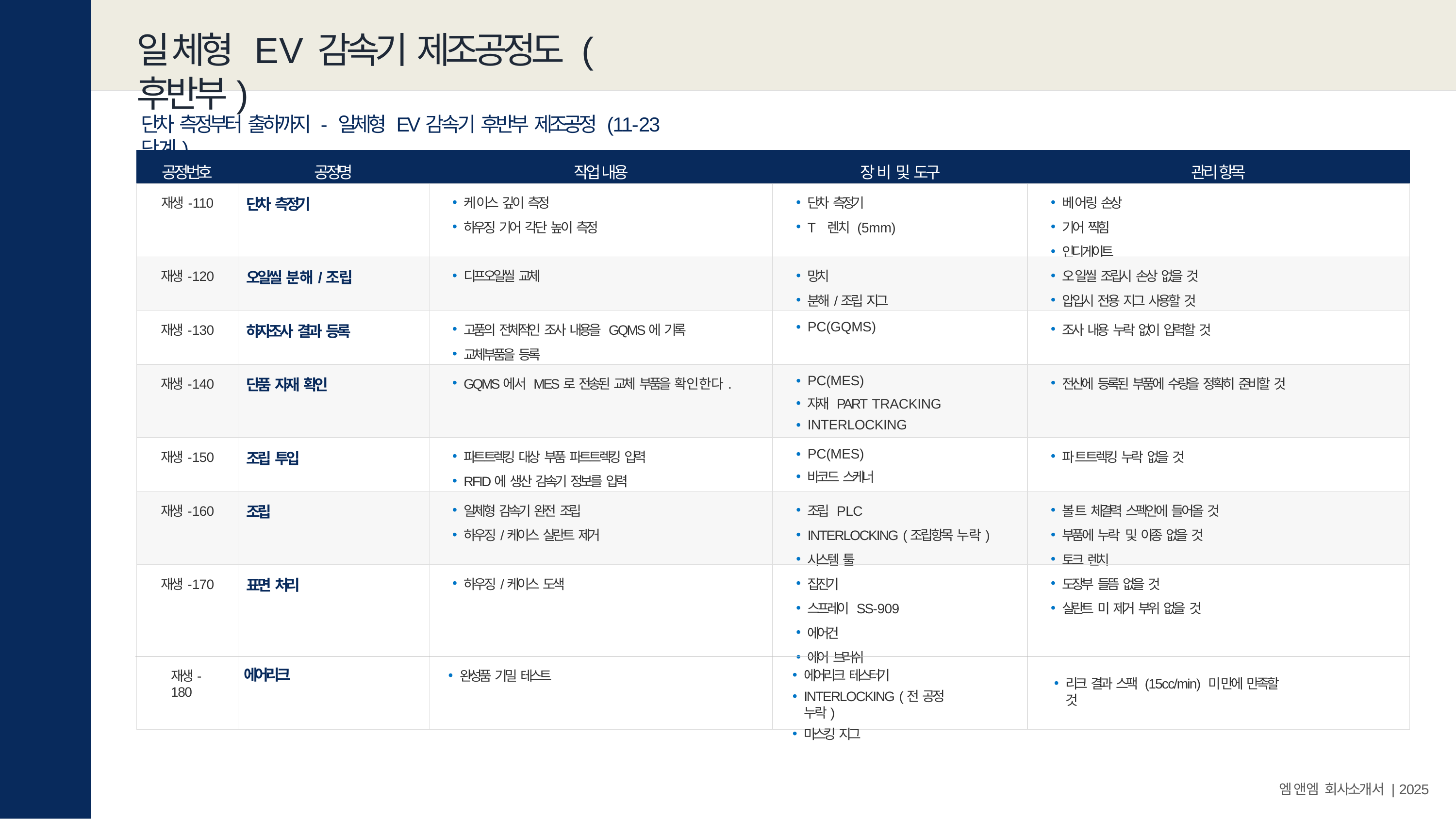

# 일 체 형  E V 감속기 제 조 공 정 도 (후반부)
단차 측정부터 출하까지 - 일체형 EV감속기 후반부 제조공정 (11-23단계)
| 공정번호 | 공정명 | 작업 내용 | 장 비 및 도구 | 관리 항목 |
| --- | --- | --- | --- | --- |
| 재생-110 | 단차 측정기 | 케 이스 깊 이 측정 하우징 기 어 각 단 높 이 측정 | 단차 측정기 T 렌치 (5mm) | 베 어 링 손상 기 어 찍 힘 인 디게 이트 |
| 재생-120 | 오일씰 분해/조립 | 디프오일씰 교체 | 망치 분해/조립 지그 | 오 일씰 조립시 손상 없을 것 압 입시 전용 지그 사용할 것 |
| 재생-130 | 하자조사 결과 등록 | 고품의 전체적인 조사 내용을 GQMS에 기록 교체부품을 등록 | PC(GQMS) | 조사 내용 누락 없이 입력할 것 |
| 재생-140 | 단품 자재 확인 | GQMS에서 MES로 전송된 교체 부품을 확인한다. | PC(MES) 자재 PART TRACKING INTERLOCKING | 전산에 등록된 부품에 수량을 정확히 준비할 것 |
| 재생-150 | 조립 투입 | 파트트렉킹 대상 부품 파트트렉킹 입력 RFID에 생산 감속기 정보를 입력 | PC(MES) 바코드 스케너 | 파 트 트 렉 킹 누락 없을 것 |
| 재생-160 | 조립 | 일체형 감속기 완전 조립 하우징/케이스 실란트 제거 | 조립 PLC INTERLOCKING (조립항목 누락) 시스템 툴 | 볼 트 체결력 스펙안 에 들 어 올 것 부품 에 누락 및 이종 없을 것 토크 렌치 |
| 재생-170 | 표면 처리 | 하우징/케이스 도색 | 집진기 스프레이 SS-909 에어건 에어 브러쉬 | 도장부 들뜸 없을 것 실란트 미 제거 부위 없을 것 |
에어리크 테스터기
INTERLOCKING (전 공정 누락)
마스킹 지그
에어리크
재생-180
완성품 기밀 테스트
리크 결과 스팩 (15cc/min) 미 만에 만 족 할 것
엠 앤 엠  회 사소개 서 | 2025